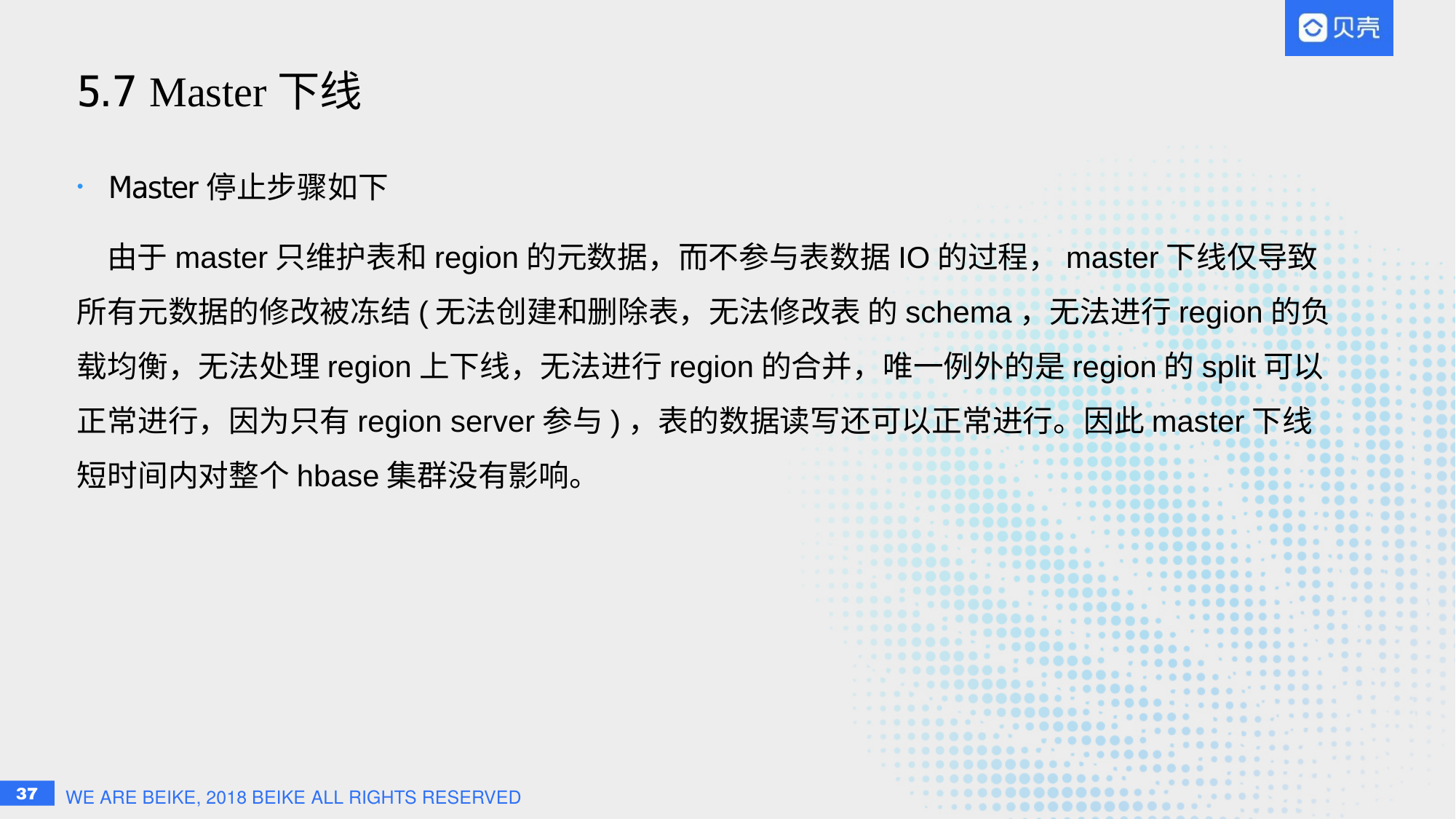

# 5.7 Master下线
 Master停止步骤如下
由于master只维护表和region的元数据，而不参与表数据IO的过程，master下线仅导致所有元数据的修改被冻结(无法创建和删除表，无法修改表 的schema，无法进行region的负载均衡，无法处理region上下线，无法进行region的合并，唯一例外的是region的split可以 正常进行，因为只有region server参与)，表的数据读写还可以正常进行。因此master下线短时间内对整个hbase集群没有影响。